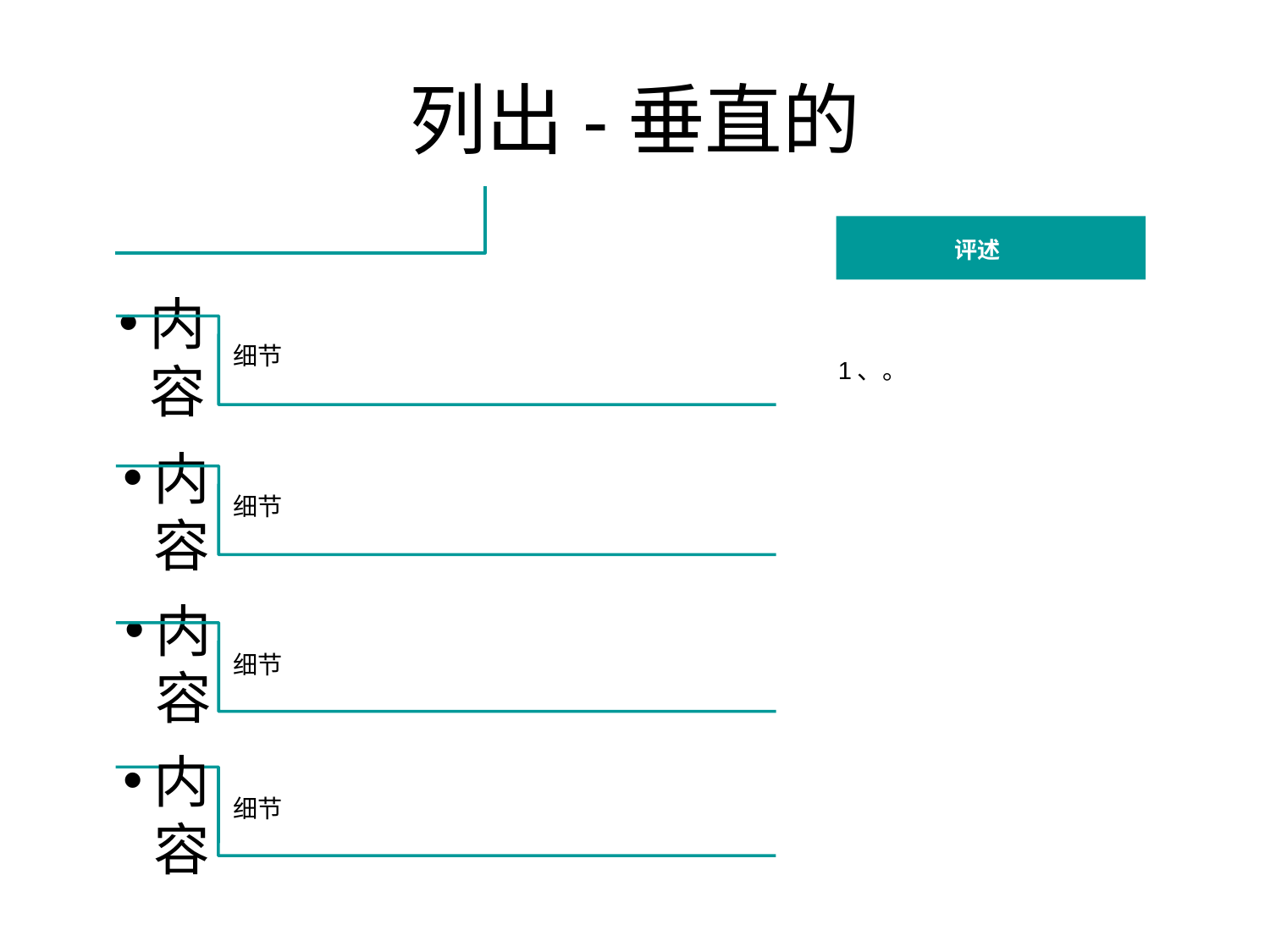

# 列出-垂直的

评述

细节
内容

细节
内容

细节
内容

细节
内容
1、。